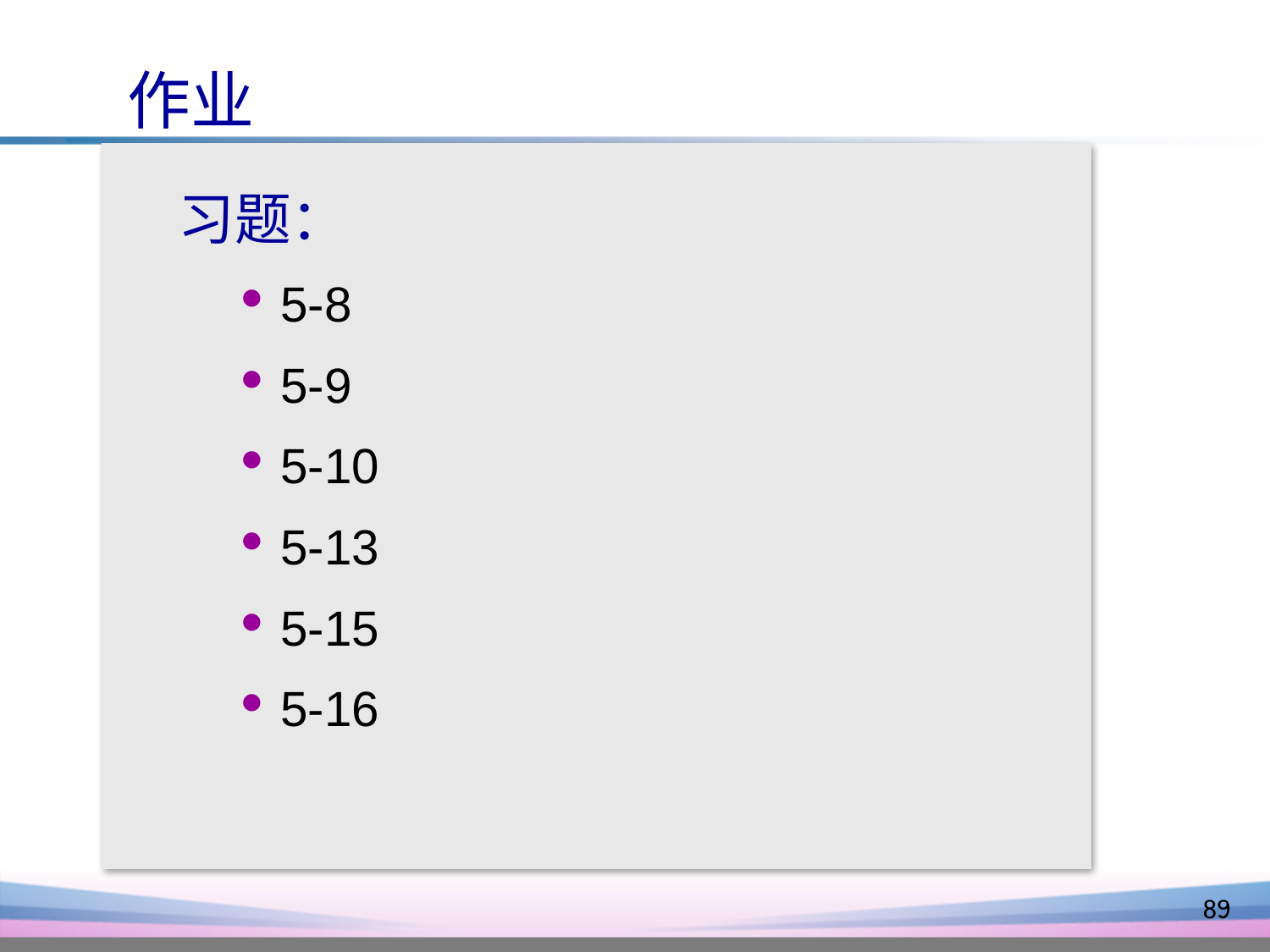

作业
    习题：
5-8
5-9
5-10
5-13
5-15
5-16
89